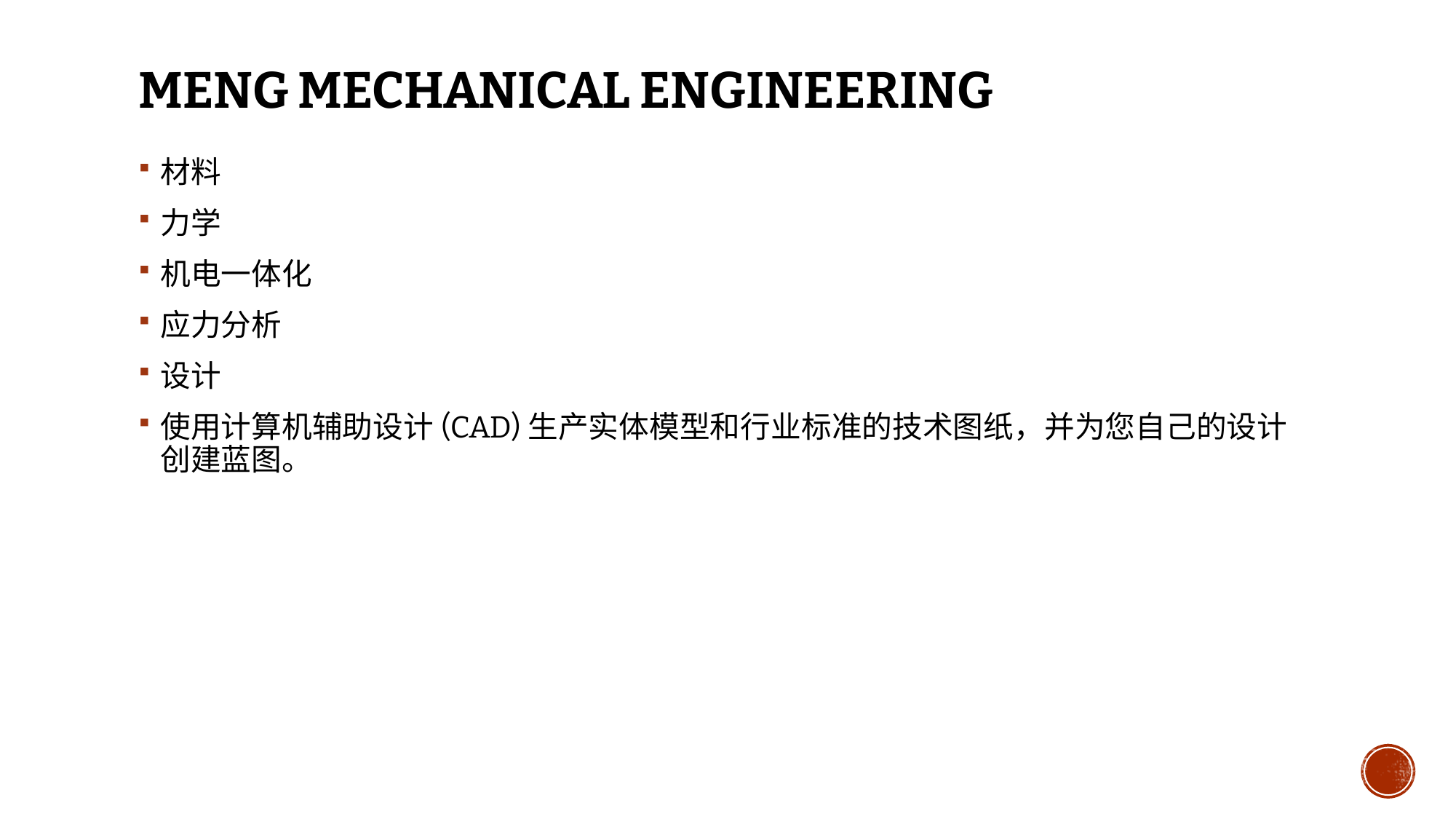

# MEng Mechanical Engineering
材料
力学
机电一体化
应力分析
设计
使用计算机辅助设计(CAD)生产实体模型和行业标准的技术图纸，并为您自己的设计创建蓝图。